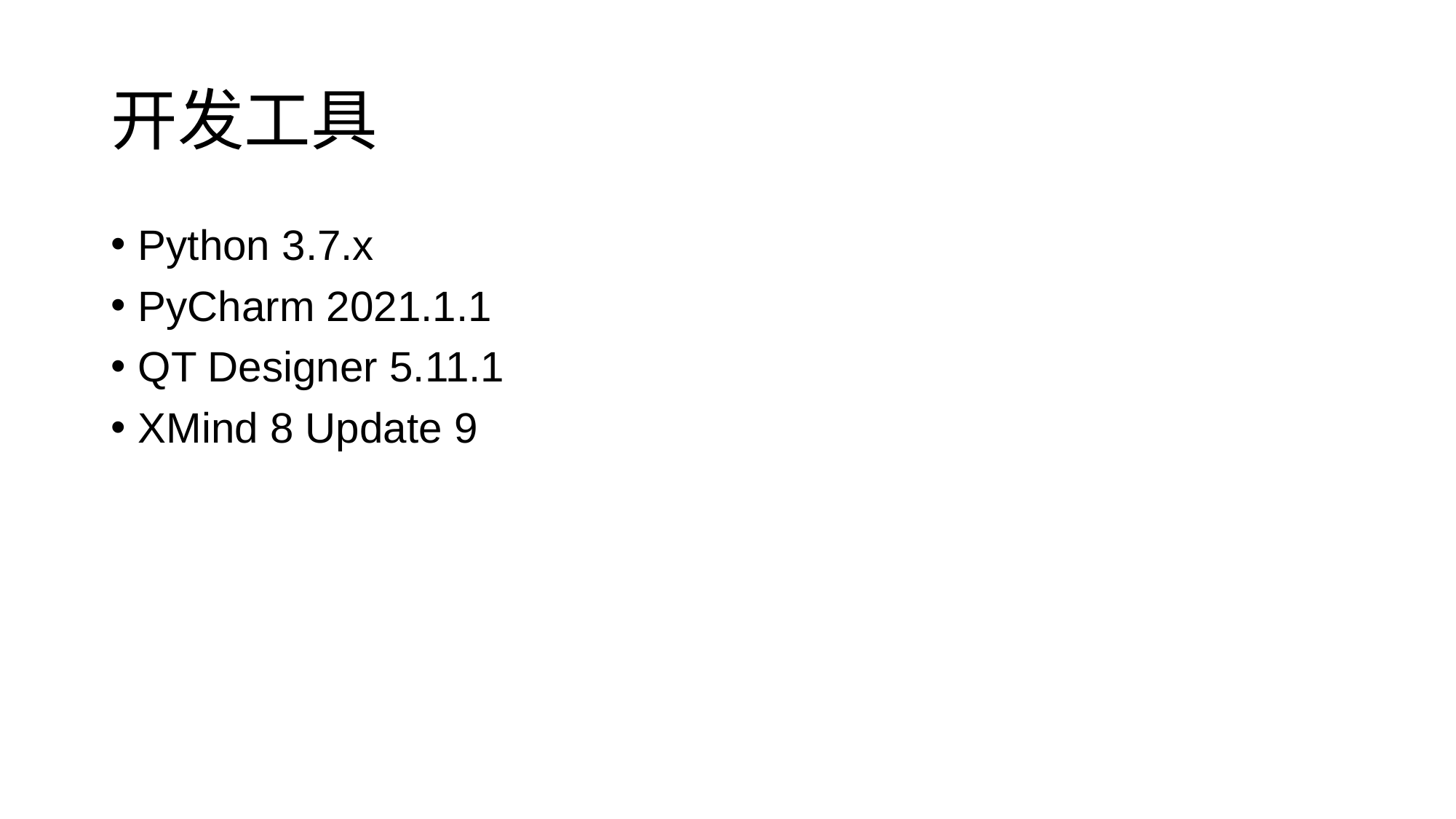

# 开发工具
Python 3.7.x
PyCharm 2021.1.1
QT Designer 5.11.1
XMind 8 Update 9